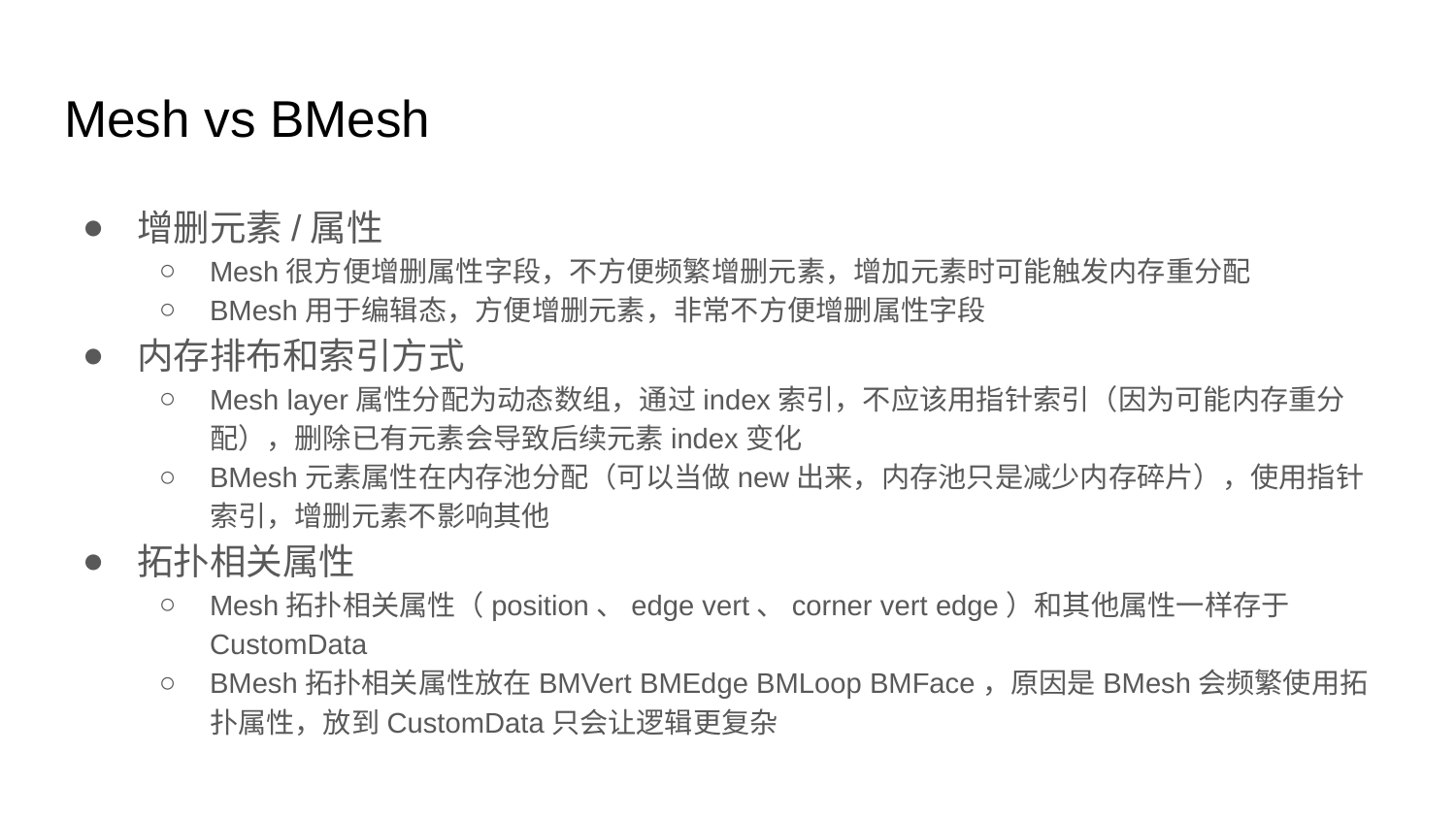

# Mesh vs BMesh
增删元素/属性
Mesh很方便增删属性字段，不方便频繁增删元素，增加元素时可能触发内存重分配
BMesh用于编辑态，方便增删元素，非常不方便增删属性字段
内存排布和索引方式
Mesh layer属性分配为动态数组，通过index索引，不应该用指针索引（因为可能内存重分配），删除已有元素会导致后续元素index变化
BMesh元素属性在内存池分配（可以当做new出来，内存池只是减少内存碎片），使用指针索引，增删元素不影响其他
拓扑相关属性
Mesh拓扑相关属性（position、edge vert、corner vert edge）和其他属性一样存于CustomData
BMesh拓扑相关属性放在BMVert BMEdge BMLoop BMFace，原因是BMesh会频繁使用拓扑属性，放到CustomData只会让逻辑更复杂